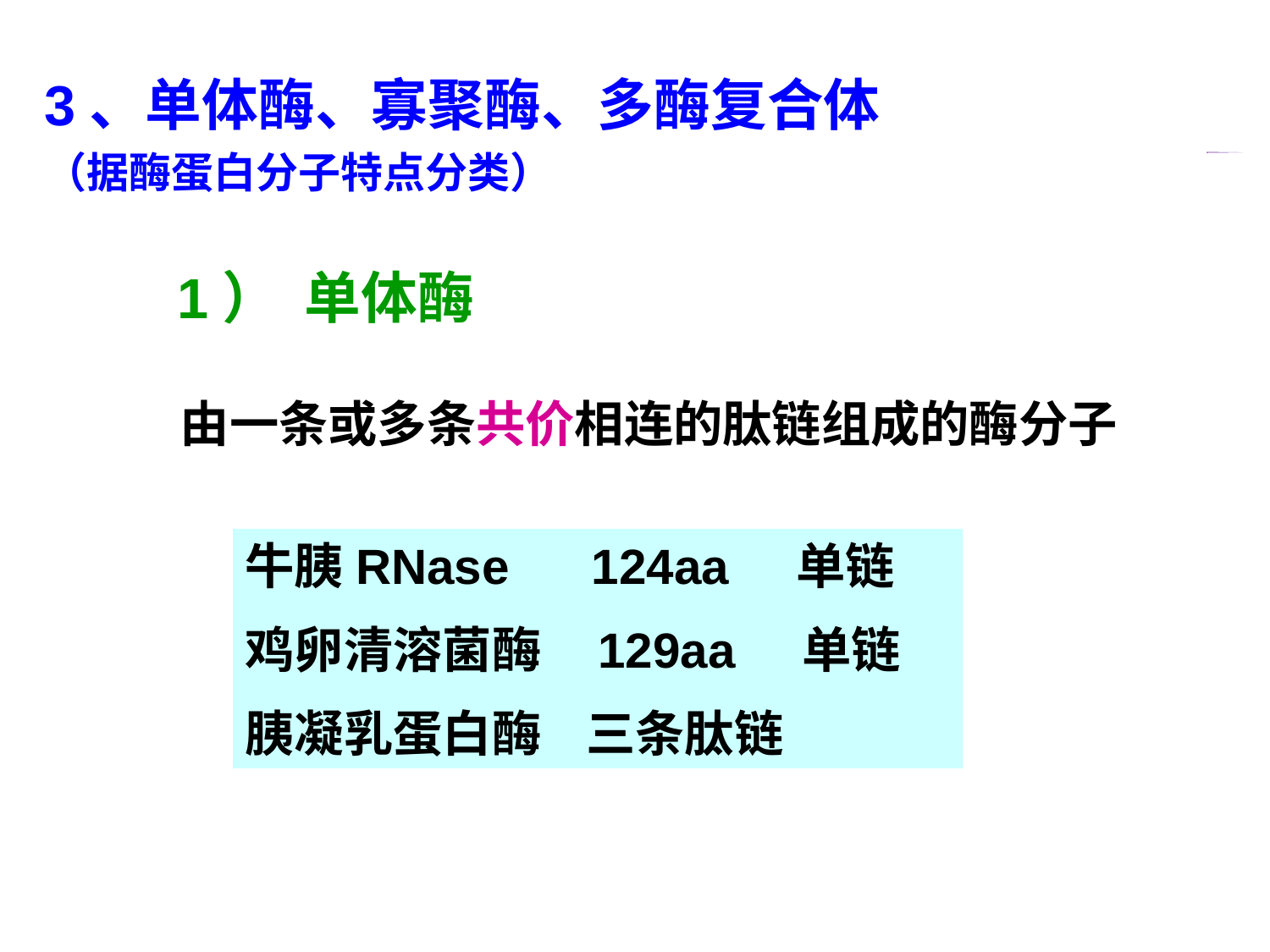

3、单体酶、寡聚酶、多酶复合体
（据酶蛋白分子特点分类）
1）  单体酶
由一条或多条共价相连的肽链组成的酶分子
牛胰RNase      124aa    单链
鸡卵清溶菌酶    129aa    单链
胰凝乳蛋白酶    三条肽链